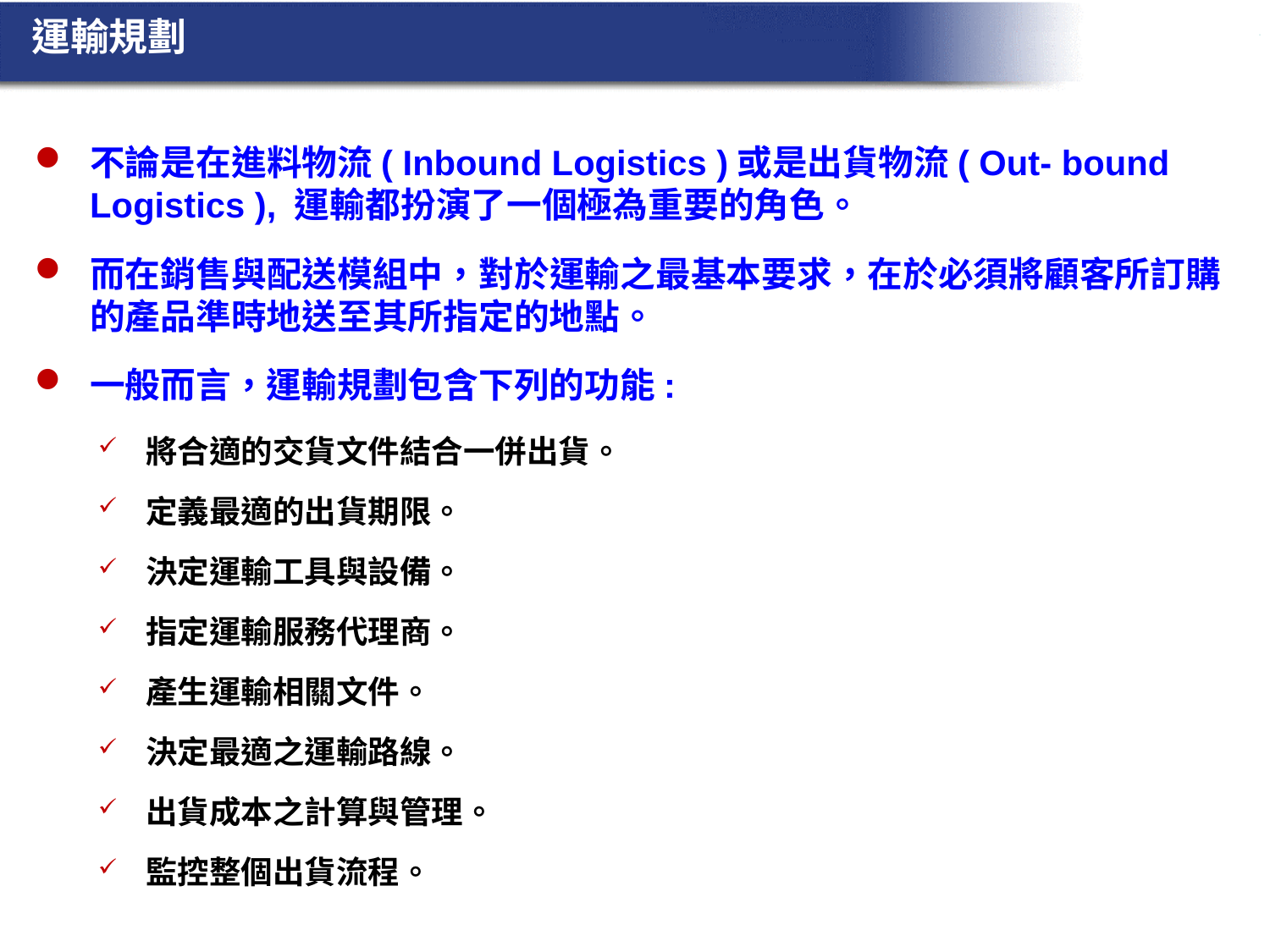

運輸規劃
不論是在進料物流( Inbound Logistics )或是出貨物流( Out- bound Logistics ), 運輸都扮演了一個極為重要的角色。
而在銷售與配送模組中，對於運輸之最基本要求，在於必須將顧客所訂購的產品準時地送至其所指定的地點。
一般而言，運輸規劃包含下列的功能:
將合適的交貨文件結合一併出貨。
定義最適的出貨期限。
決定運輸工具與設備。
指定運輸服務代理商。
產生運輸相關文件。
決定最適之運輸路線。
出貨成本之計算與管理。
監控整個出貨流程。